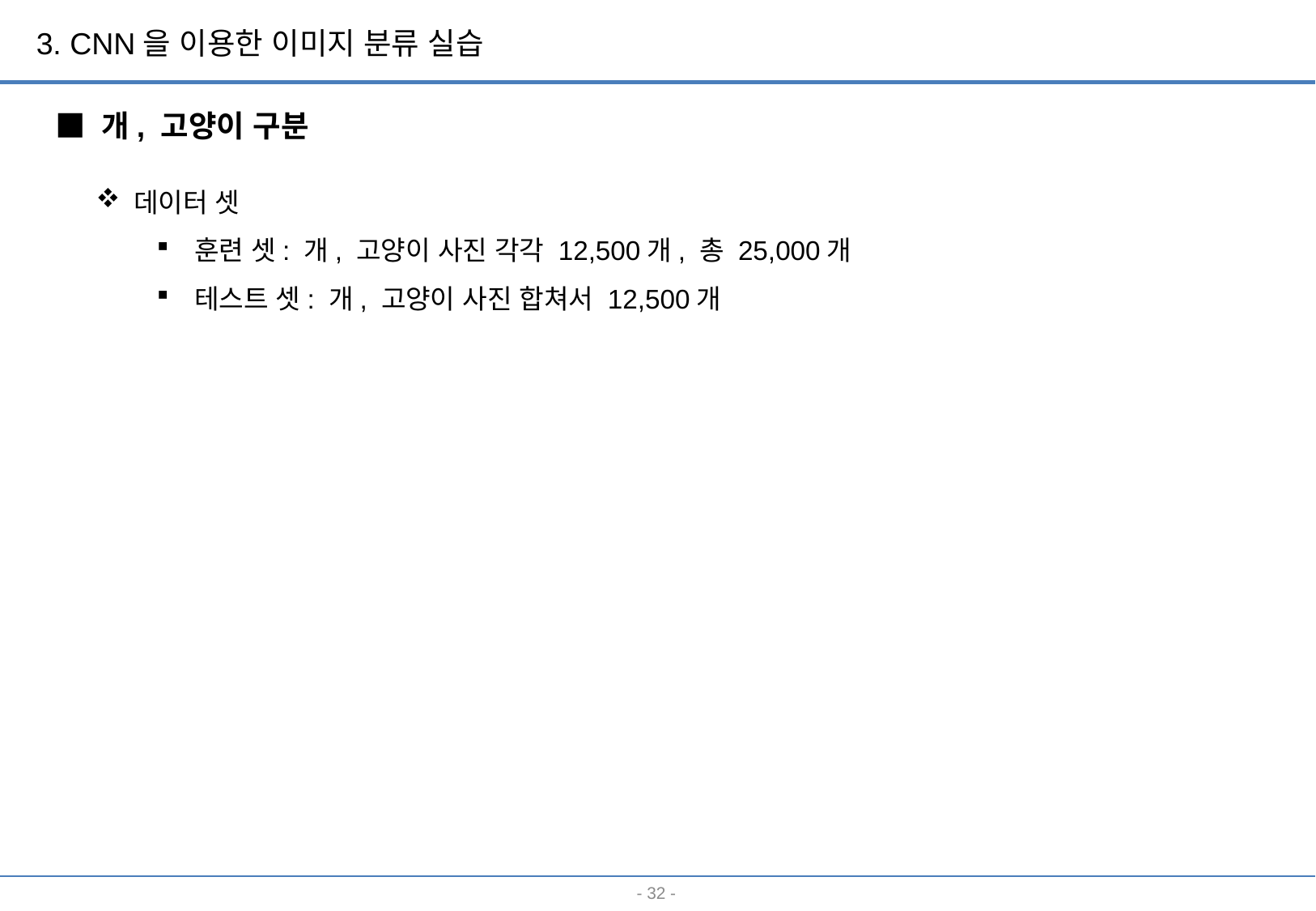

3. CNN을 이용한 이미지 분류 실습

■ 개, 고양이 구분
데이터 셋
훈련 셋: 개, 고양이 사진 각각 12,500개, 총 25,000개
테스트 셋: 개, 고양이 사진 합쳐서 12,500개
- 32 -